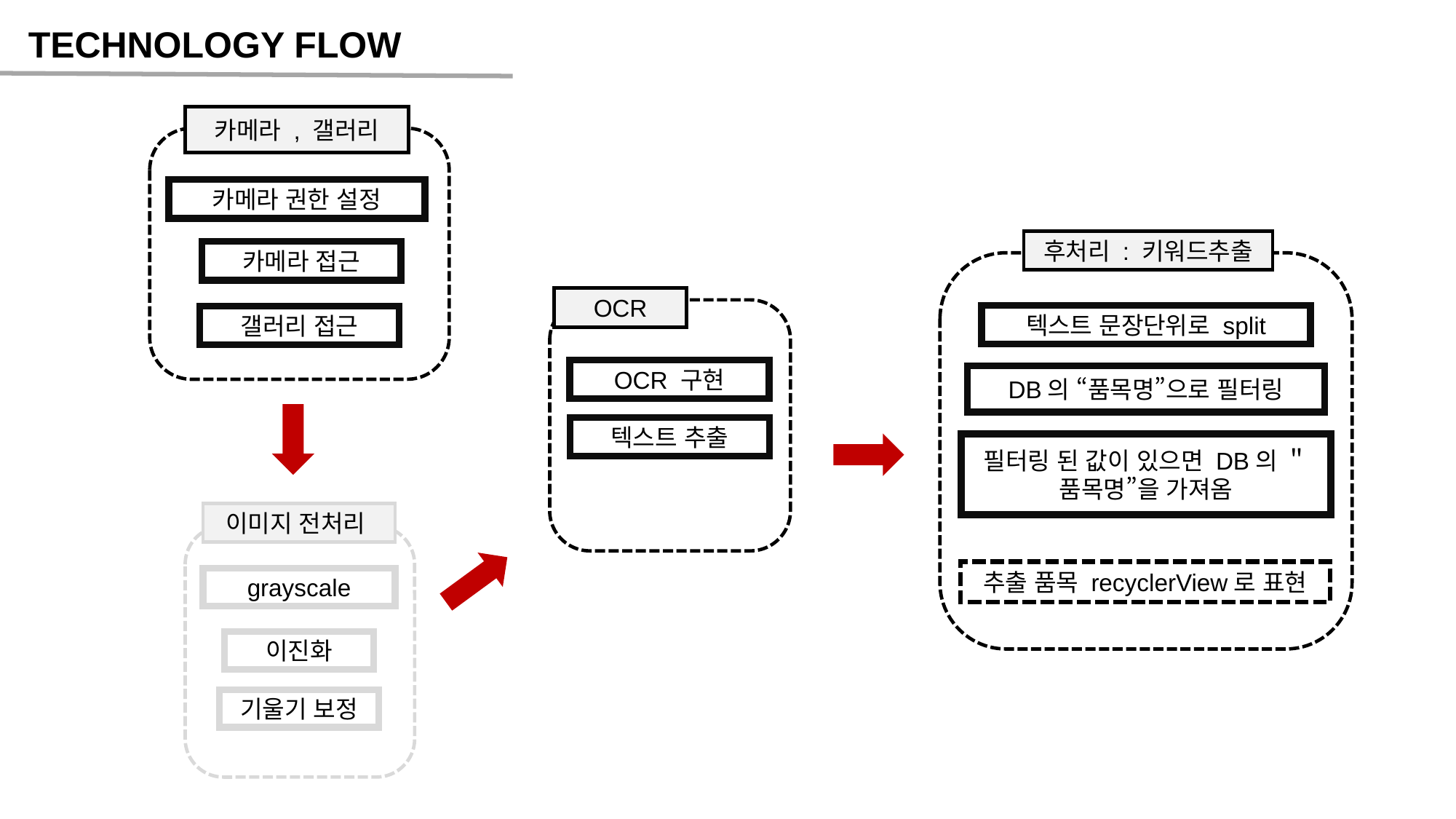

TECHNOLOGY FLOW
카메라 , 갤러리

카메라 권한 설정
후처리 : 키워드추출

텍스트 문장단위로 split
DB의 “품목명”으로 필터링
필터링 된 값이 있으면 DB의 ＂품목명”을 가져옴
추출 품목 recyclerView로 표현
카메라 접근
OCR

갤러리 접근
OCR 구현
텍스트 추출

이미지 전처리

grayscale
이진화
기울기 보정